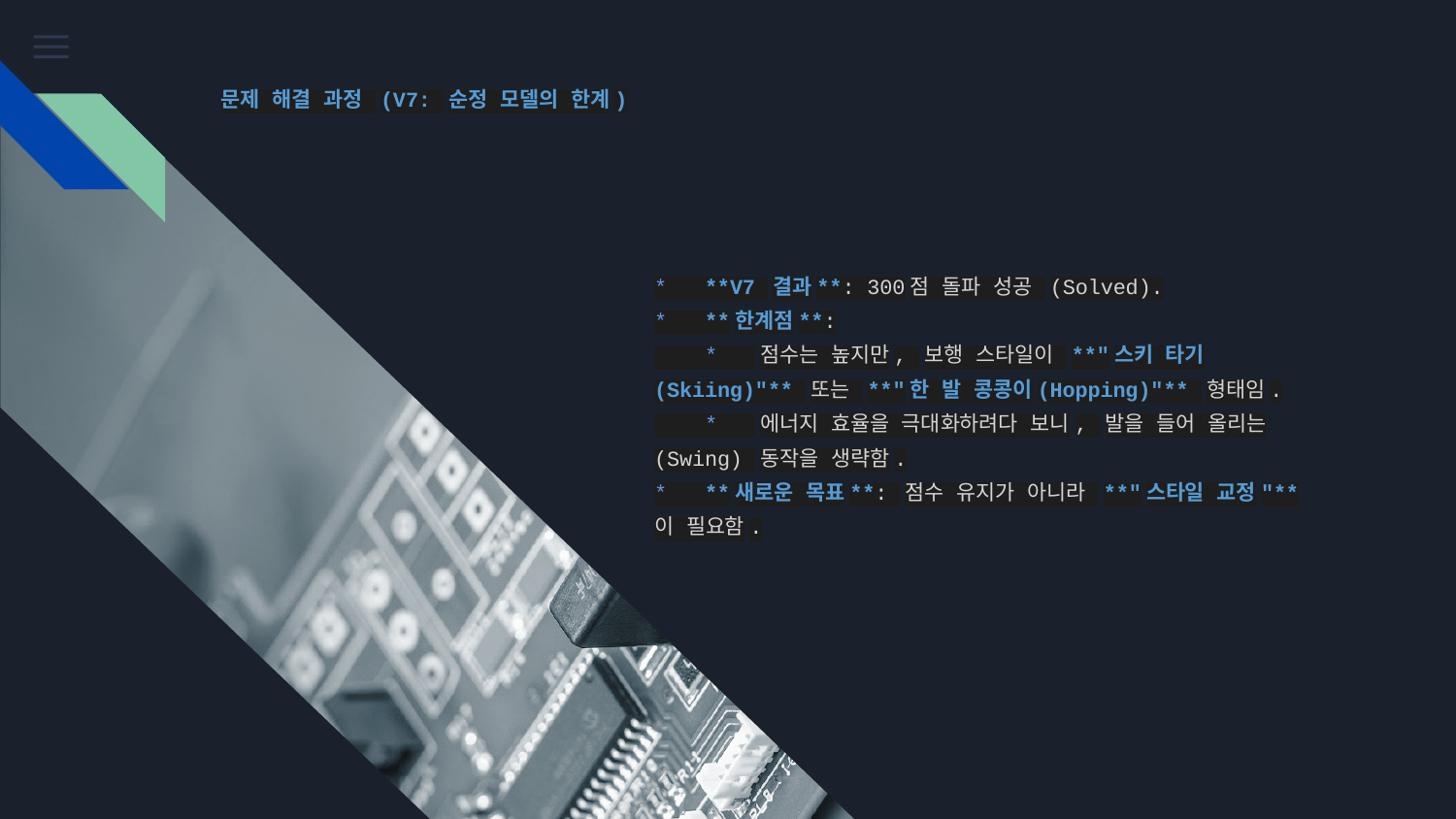

# 문제 해결 과정 (V7: 순정 모델의 한계)

*   **V7 결과**: 300점 돌파 성공 (Solved).
*   **한계점**:
    *   점수는 높지만, 보행 스타일이 **"스키 타기(Skiing)"** 또는 **"한 발 콩콩이(Hopping)"** 형태임.
    *   에너지 효율을 극대화하려다 보니, 발을 들어 올리는(Swing) 동작을 생략함.
*   **새로운 목표**: 점수 유지가 아니라 **"스타일 교정"**이 필요함.